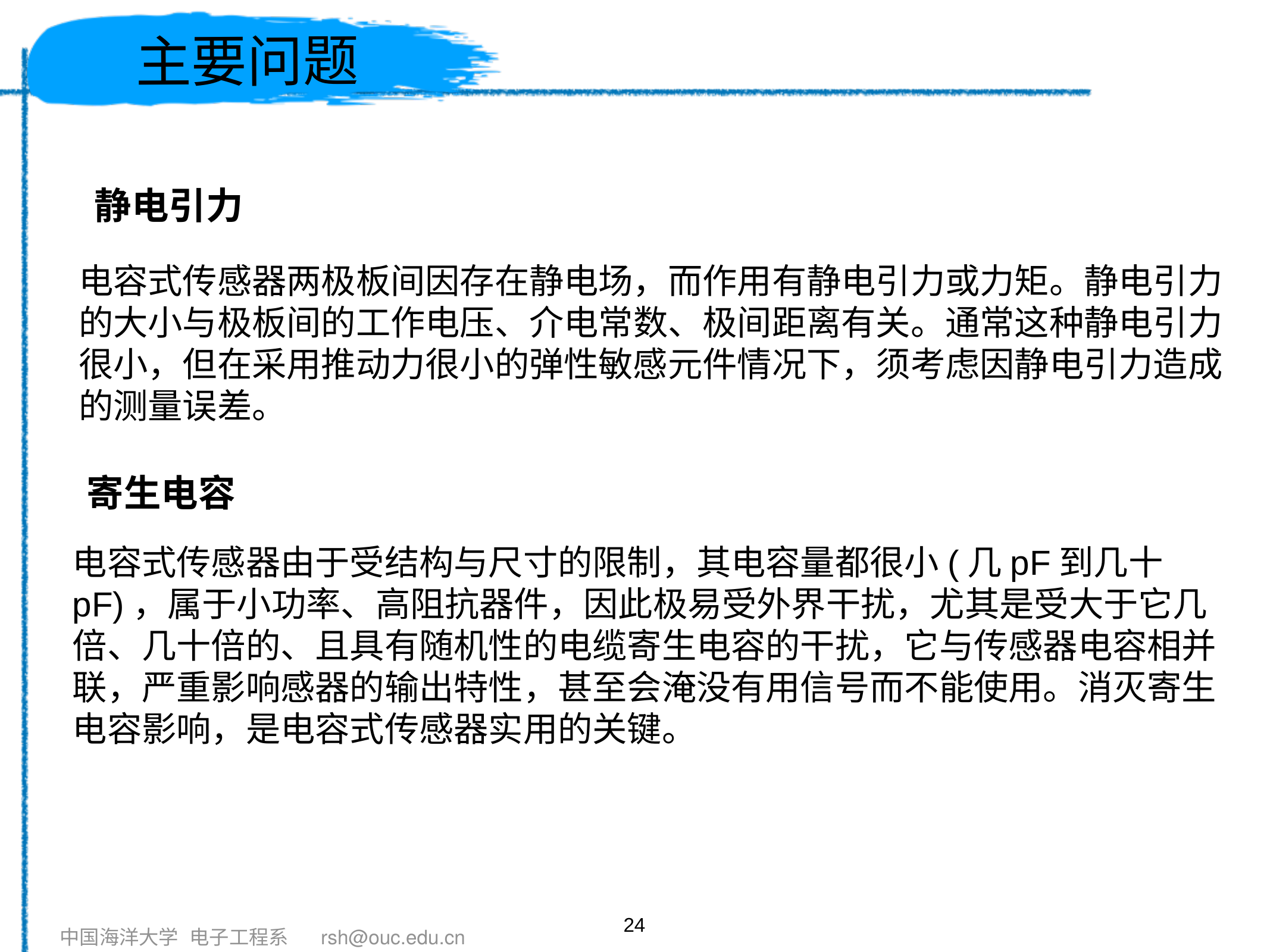

# 主要问题
静电引力
电容式传感器两极板间因存在静电场，而作用有静电引力或力矩。静电引力的大小与极板间的工作电压、介电常数、极间距离有关。通常这种静电引力很小，但在采用推动力很小的弹性敏感元件情况下，须考虑因静电引力造成的测量误差。
寄生电容
电容式传感器由于受结构与尺寸的限制，其电容量都很小(几pF到几十pF)，属于小功率、高阻抗器件，因此极易受外界干扰，尤其是受大于它几倍、几十倍的、且具有随机性的电缆寄生电容的干扰，它与传感器电容相并联，严重影响感器的输出特性，甚至会淹没有用信号而不能使用。消灭寄生电容影响，是电容式传感器实用的关键。
24